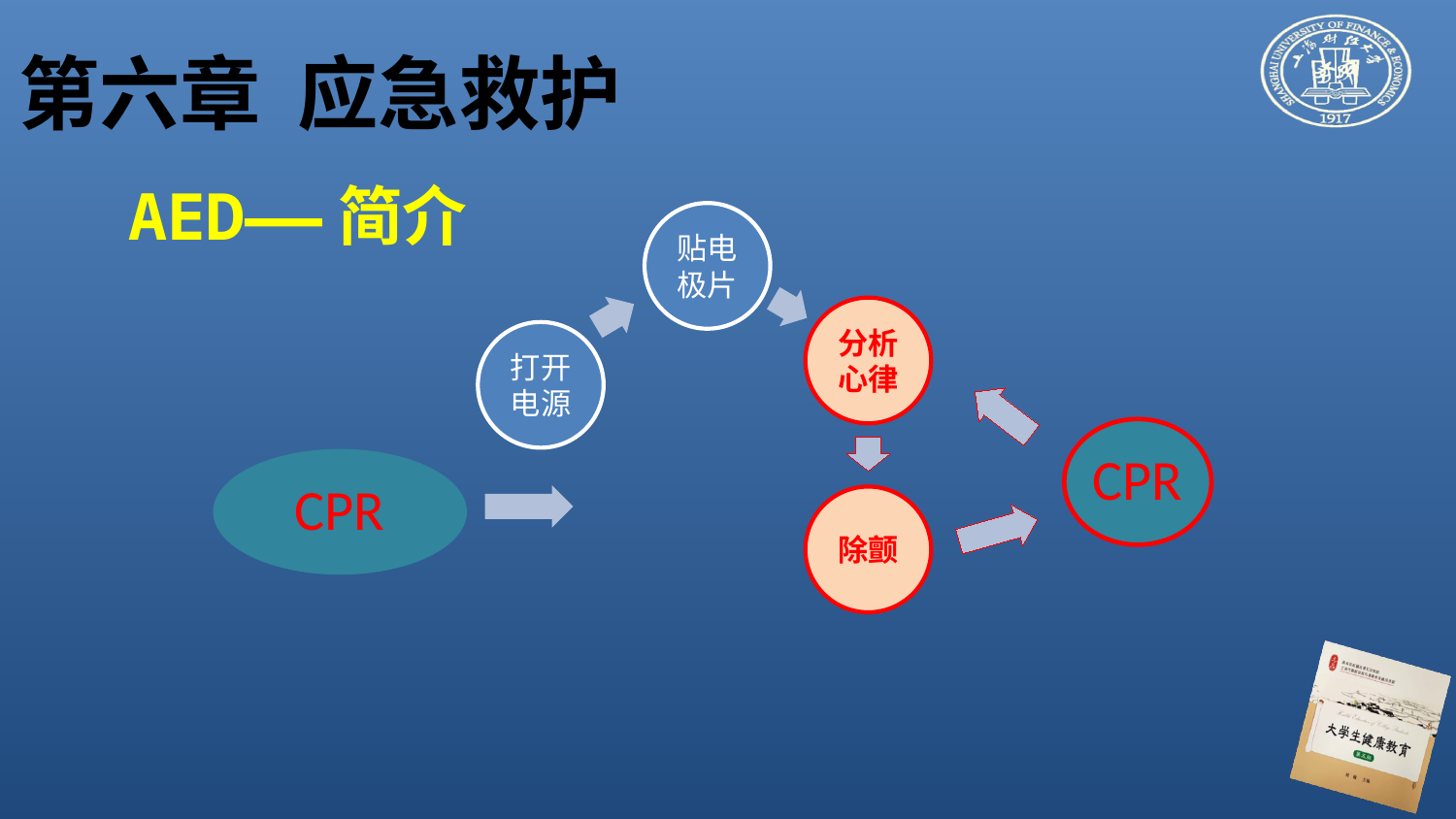

# 第六章  应急救护
AED——简介
贴电极片

分析心律

除颤

CPR

打开电源

CPR